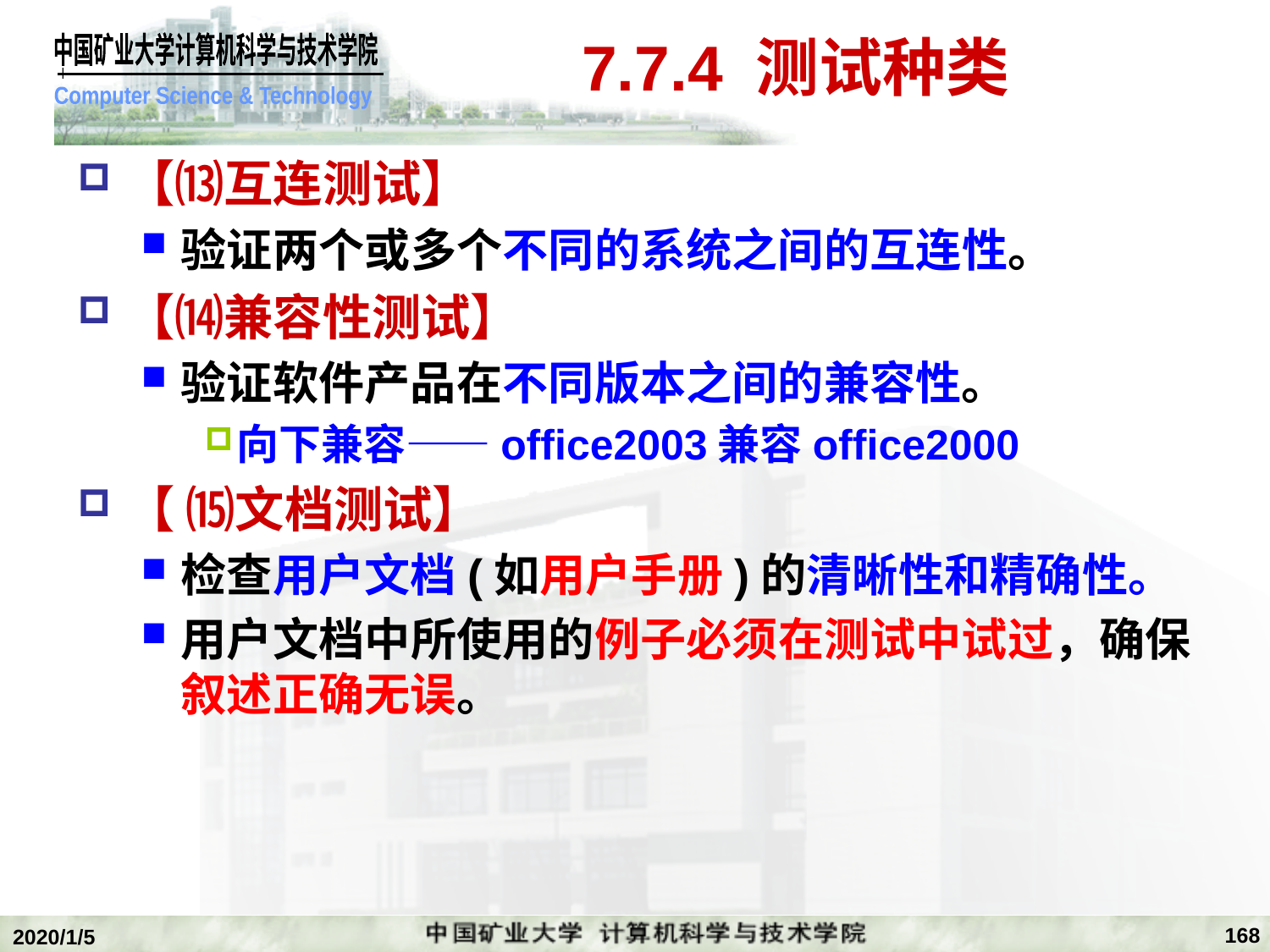

# 7.7.4 测试种类
【⒀互连测试】
验证两个或多个不同的系统之间的互连性。
【⒁兼容性测试】
验证软件产品在不同版本之间的兼容性。
向下兼容——office2003兼容office2000
【 ⒂文档测试】
检查用户文档(如用户手册)的清晰性和精确性。
用户文档中所使用的例子必须在测试中试过，确保叙述正确无误。
168
2020/1/5